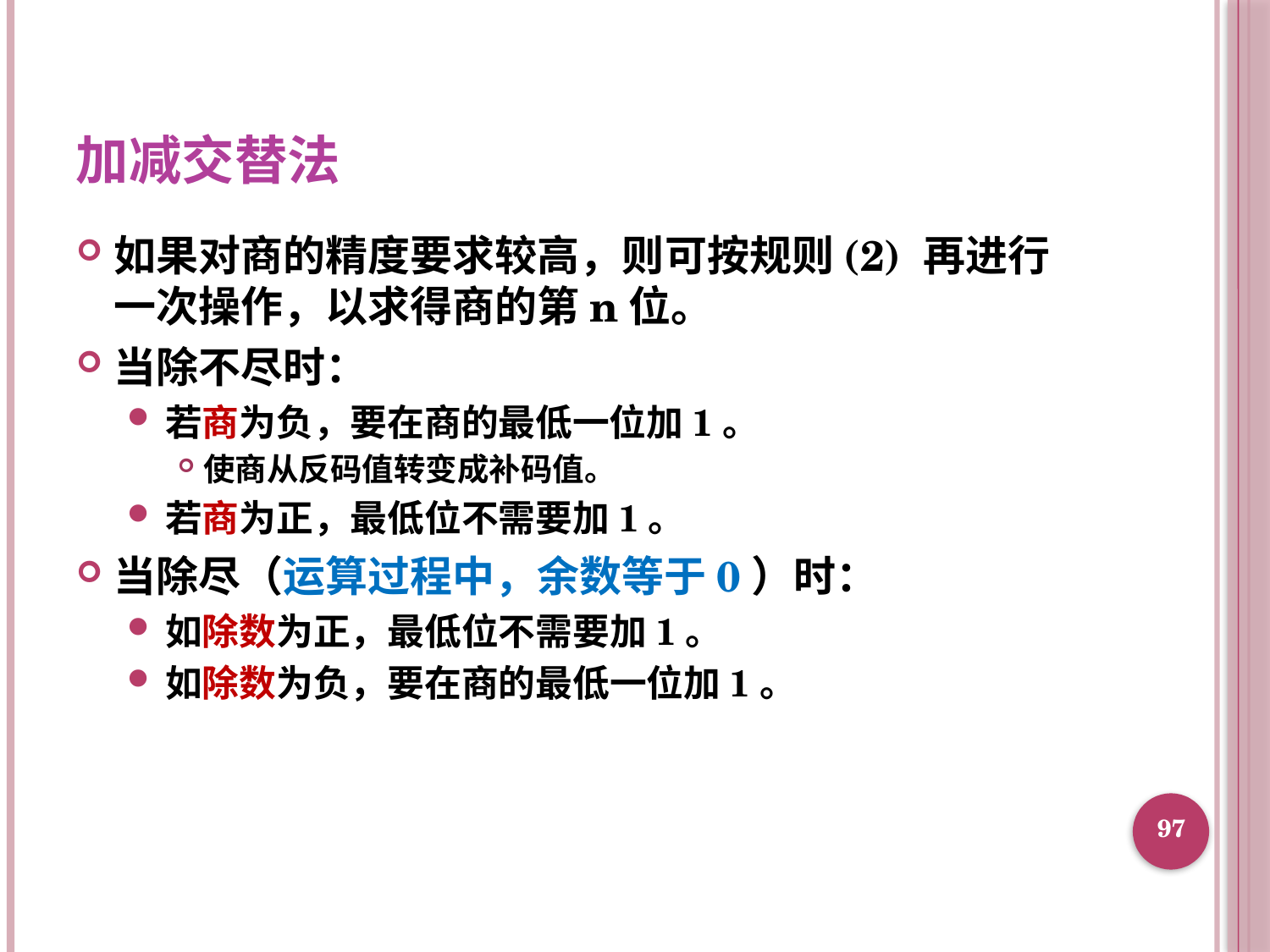

# 加减交替法
如果对商的精度要求较高，则可按规则(2) 再进行一次操作，以求得商的第n位。
当除不尽时：
若商为负，要在商的最低一位加1。
使商从反码值转变成补码值。
若商为正，最低位不需要加1。
当除尽（运算过程中，余数等于0）时：
如除数为正，最低位不需要加1。
如除数为负，要在商的最低一位加1。

97